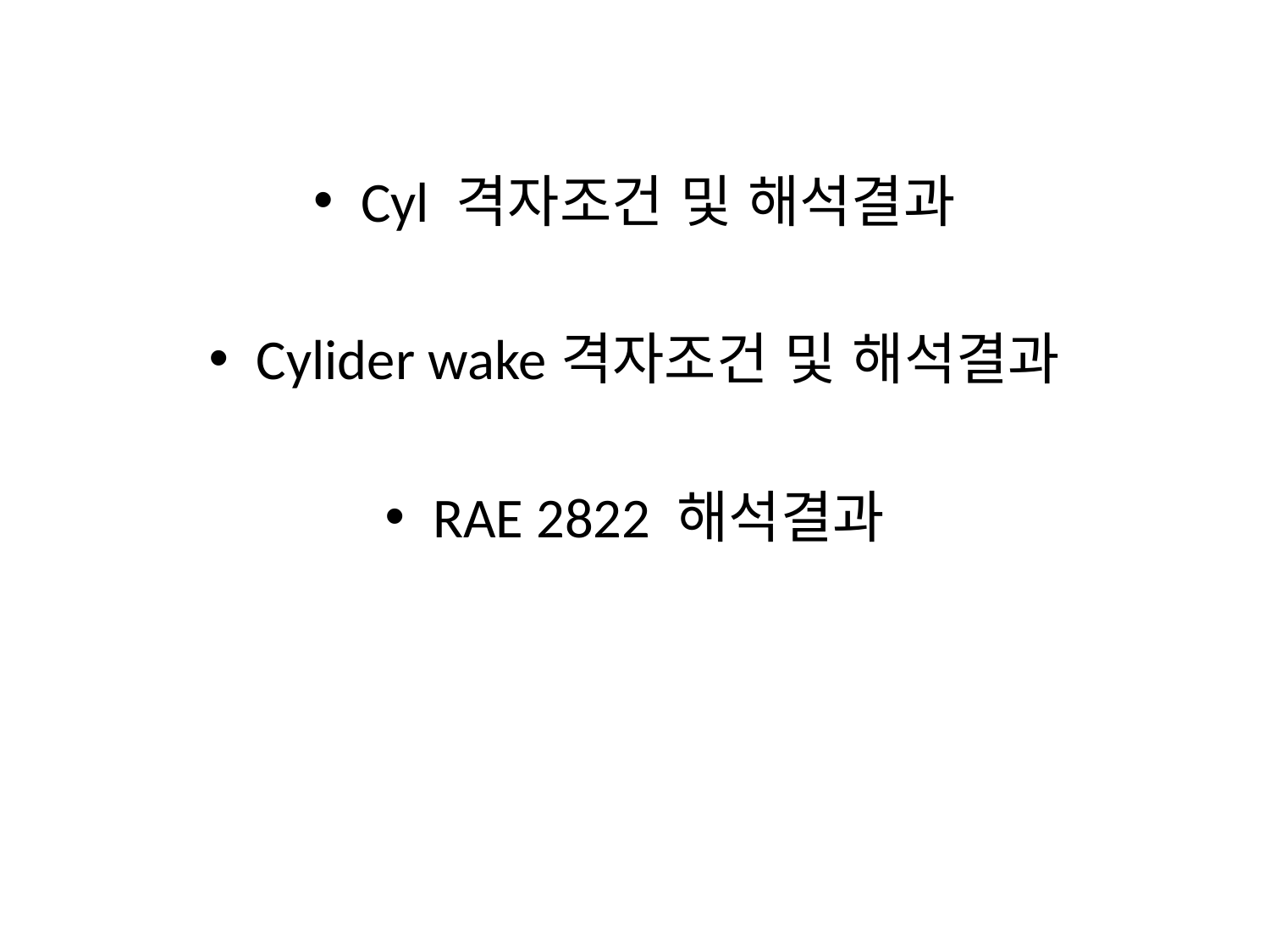

Cyl 격자조건 및 해석결과

Cylider wake격자조건 및 해석결과

RAE 2822 해석결과